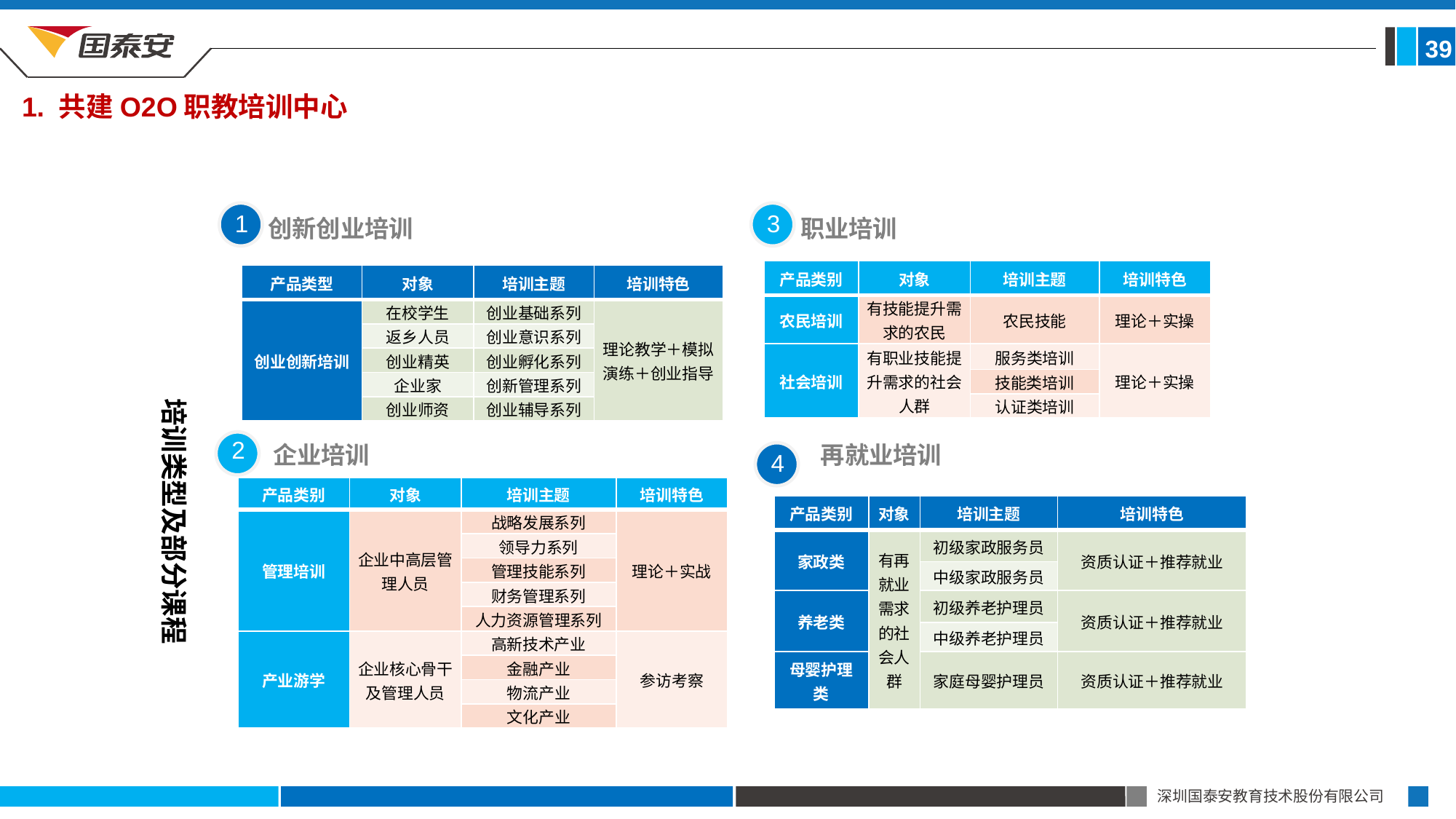

39
1. 共建O2O职教培训中心

1

3
创新创业培训
职业培训
| 产品类别 | 对象 | 培训主题 | 培训特色 |
| --- | --- | --- | --- |
| 农民培训 | 有技能提升需求的农民 | 农民技能 | 理论＋实操 |
| 社会培训 | 有职业技能提升需求的社会人群 | 服务类培训 | 理论＋实操 |
|  |  | 技能类培训 |  |
|  |  | 认证类培训 |  |
| 产品类型 | 对象 | 培训主题 | 培训特色 |
| --- | --- | --- | --- |
| 创业创新培训 | 在校学生 | 创业基础系列 | 理论教学＋模拟演练＋创业指导 |
|  | 返乡人员 | 创业意识系列 |  |
|  | 创业精英 | 创业孵化系列 |  |
|  | 企业家 | 创新管理系列 |  |
|  | 创业师资 | 创业辅导系列 |  |
培训类型及部分课程
2

企业培训
再就业培训

4
| 产品类别 | 对象 | 培训主题 | 培训特色 |
| --- | --- | --- | --- |
| 管理培训 | 企业中高层管理人员 | 战略发展系列 | 理论＋实战 |
|  |  | 领导力系列 |  |
|  |  | 管理技能系列 |  |
|  |  | 财务管理系列 |  |
|  |  | 人力资源管理系列 |  |
| 产业游学 | 企业核心骨干及管理人员 | 高新技术产业 | 参访考察 |
|  |  | 金融产业 |  |
|  |  | 物流产业 |  |
|  |  | 文化产业 |  |
| 产品类别 | 对象 | 培训主题 | 培训特色 |
| --- | --- | --- | --- |
| 家政类 | 有再就业需求的社会人群 | 初级家政服务员 | 资质认证＋推荐就业 |
|  |  | 中级家政服务员 |  |
| 养老类 |  | 初级养老护理员 | 资质认证＋推荐就业 |
|  |  | 中级养老护理员 |  |
| 母婴护理类 |  | 家庭母婴护理员 | 资质认证＋推荐就业 |